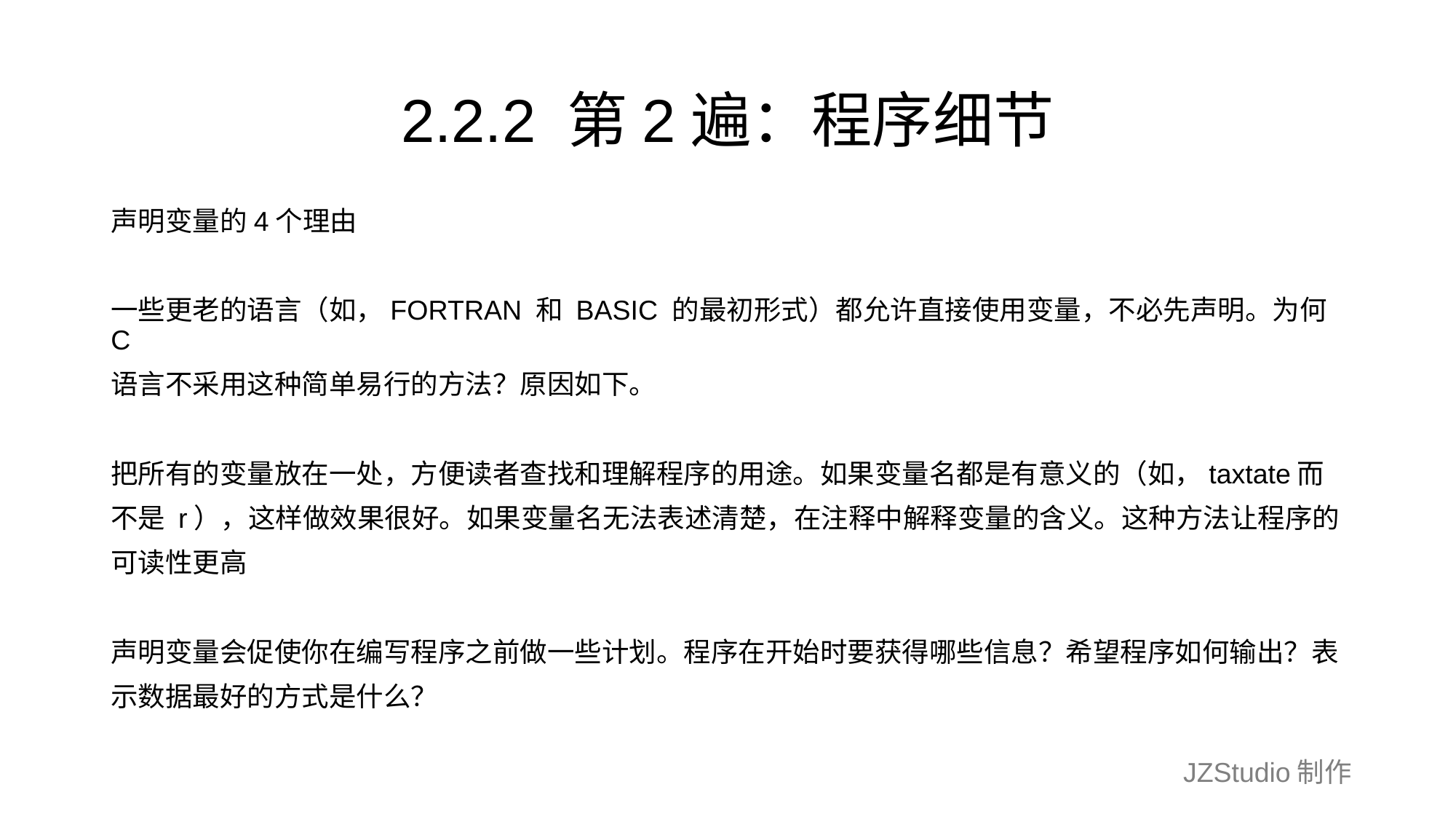

# 2.2.2 第2遍：程序细节
声明变量的4个理由

一些更老的语言（如，FORTRAN 和 BASIC 的最初形式）都允许直接使用变量，不必先声明。为何 C
语言不采用这种简单易行的方法？原因如下。

把所有的变量放在一处，方便读者查找和理解程序的用途。如果变量名都是有意义的（如，taxtate而
不是 r），这样做效果很好。如果变量名无法表述清楚，在注释中解释变量的含义。这种方法让程序的
可读性更高

声明变量会促使你在编写程序之前做一些计划。程序在开始时要获得哪些信息？希望程序如何输出？表
示数据最好的方式是什么？